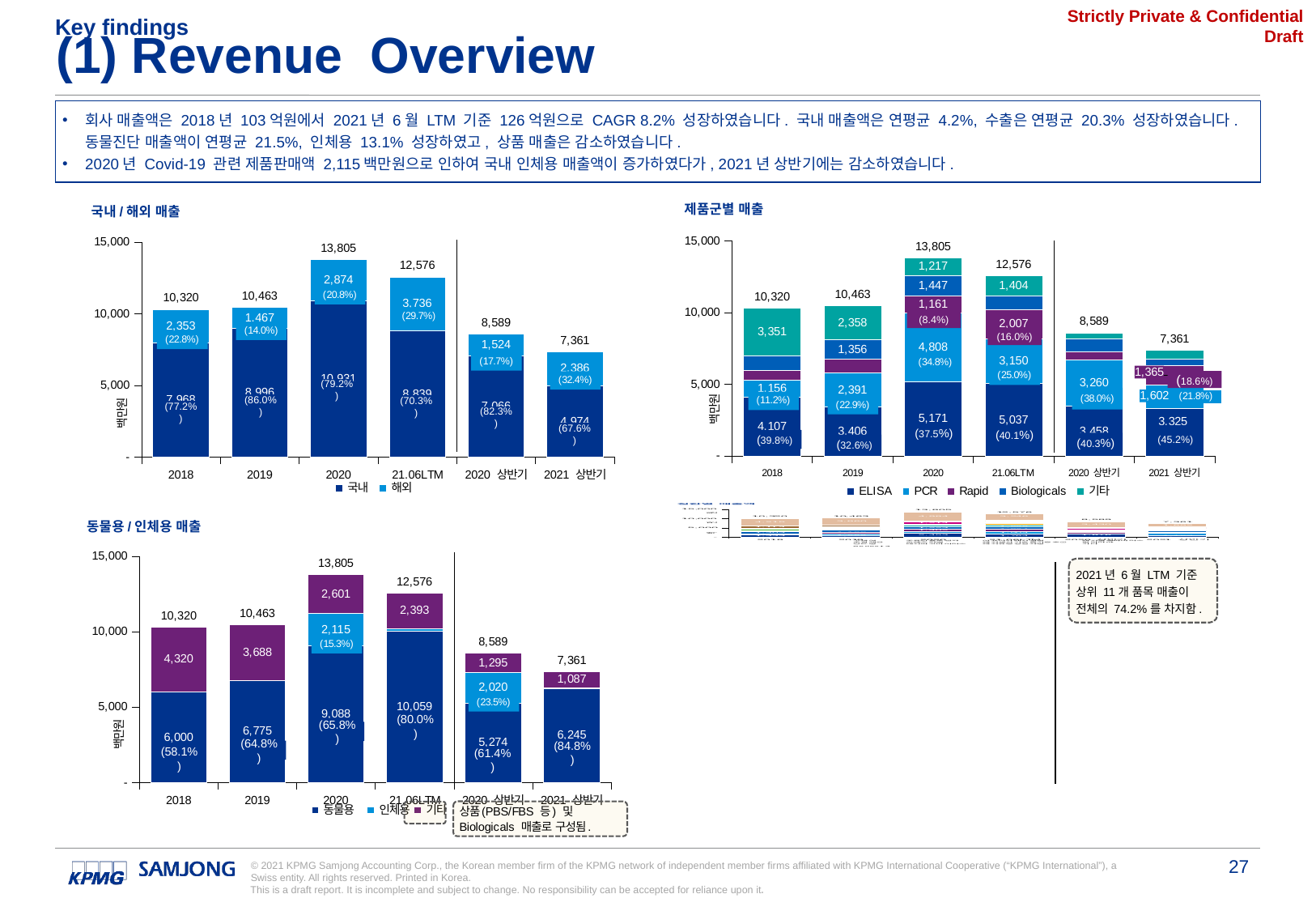

Key findings
(1) Revenue  Overview

회사 매출액은 2018년 103억원에서 2021년 6월 LTM 기준 126억원으로 CAGR 8.2% 성장하였습니다. 국내 매출액은 연평균 4.2%, 수출은 연평균 20.3% 성장하였습니다. 동물진단 매출액이 연평균 21.5%, 인체용 13.1% 성장하였고, 상품 매출은 감소하였습니다.
2020년 Covid-19 관련 제품판매액 2,115백만원으로 인하여 국내 인체용 매출액이 증가하였다가, 2021년 상반기에는 감소하였습니다.

### Chart: 제품군별 매출

| Category | ELISA | PCR | Rapid | Biologicals | 기타 |  |
|---|---|---|---|---|---|---|
| 2018 | 4106714221.0 | 1156292595.0 | 722909113.0 | 983237953.0 | 3351049491.0 | 10320203373.0 |
| 2019 | 3406185092.0 | 2390805364.0 | 951809724.0 | 1356339204.0 | 2357565694.0 | 10462705078.0 |
| 2020 | 5170907096.0 | 4808479421.0 | 1160735226.0 | 1447405277.0 | 1217000598.0 | 13804527618.0 |
| 21.06LTM | 5037095320.0 | 3150225090.0 | 2006824752.0 | 978186698.0 | 1403629797.0 | 12575961657.0 |
| 2020 상반기 | 3458425794.0 | 3259926957.0 | 519400417.0 | 947587571.0 | 403822733.0 | 8589163472.0 |
| 2021 상반기 | 3324614018.0 | 1601672626.0 | 1365489943.0 | 478368992.0 | 590451932.0 | 7360597511.0 |

### Chart: 국내/해외 매출

| Category | 국내 | 해외 |  |
|---|---|---|---|
| 2018 | 7967679741.0 | 2352523632.0 | 10320203373.0 |
| 2019 | 8996036902.0 | 1466668176.0 | 10462705078.0 |
| 2020 | 10930746685.0 | 2873780933.0 | 13804527618.0 |
| 21.06LTM | 8839462377.0 | 3736499280.0 | 12575961657.0 |
| 2020 상반기 | 7065662493.0 | 1523500979.0 | 8589163472.0 |
| 2021 상반기 | 4974378185.0 | 2386219326.0 | 7360597511.0 |
(8.4%)
(16.0%)
(18.6%)
(79.2%)
(86.0%)
(70.3%)
(77.2%)
(82.3%)
(37.5%)
(40.1%)
(45.2%)
(67.6%)
(39.8%)
(40.3%)
(32.6%)
Source: 회사제공자료
Source: 회사제공자료

### Chart: 동물용/인체용 매출

| Category | 동물용 | 인체용 | 기타 |  |
|---|---|---|---|---|
| 2018 | 5999915929.0 | 0.0 | 4320287444.0 | 10320203373.0 |
| 2019 | 6775050180.0 | 0.0 | 3687654898.0 | 10462705078.0 |
| 2020 | 9088179143.0 | 2115016896.0 | 2601331579.0 | 13804527618.0 |
| 21.06LTM | 10059309715.0 | 123354911.0 | 2393297031.0 | 12575961657.0 |
| 2020 상반기 | 5274111568.0 | 2020157432.0 | 1294894472.0 | 8589163472.0 |
| 2021 상반기 | 6245242140.0 | 28495447.0 | 1086859924.0 | 7360597511.0 |

### Chart: 질환별 매출액

| Category | 구제역 | 조류인플루엔자 | 아프리카돼지열병 | 돼지열병바이러스 | 우결핵균 | 오제스키병 | 돼지생식기호흡기증후군 | 말라리아 | 당뇨병 | 돼지써코바이러스 | 돼지유행성설사병 | 기타 |  |
|---|---|---|---|---|---|---|---|---|---|---|---|---|---|
| 2018 | 1332977640.0 | 530134128.0 | 25276395.0 | 1302910331.0 | 260534000.0 | 159519344.0 | 645136782.0 | 289652169.0 | 365862489.0 | 1113904267.0 | 79127439.0 | 4215168389.0 | 10320203373.0 |
| 2019 | 1099450359.0 | 587512457.0 | 1192614293.0 | 924457054.0 | 749565393.0 | 32569657.0 | 285617382.0 | 610335904.0 | 270459823.0 | 775443103.0 | 75152519.0 | 3859527134.0 | 10462705078.0 |
| 2020 | 2452595393.0 | 668096241.0 | 1402371727.0 | 1222655042.0 | 686006040.0 | 154415710.0 | 420799427.0 | 1213776224.0 | 122333096.0 | 264274438.0 | 212941823.0 | 4984262457.0 | 13804527618.0 |
| 21.06LTM | 1763819475.0 | 1503972698.0 | 1364222967.0 | 1322848915.0 | 685865240.0 | 681909891.0 | 583827016.0 | 527777365.0 | 400407407.0 | 260560627.0 | 234566219.0 | 3246183837.0 | 12575961657.0 |
| 2020 상반기 | 1875866481.0 | 139370370.0 | 604131669.0 | 630666893.0 | 494687400.0 | 20740016.0 | 280970673.0 | 854475971.0 | 10854525.0 | 167318193.0 | 79772568.0 | 3430308713.0 | 8589163472.0 |
| 2021 상반기 | 1187090563.0 | 975246827.0 | 565982909.0 | 730860766.0 | 494546600.0 | 548234197.0 | 443998262.0 | 168477112.0 | 288928836.0 | 163604382.0 | 101396964.0 | 1692230093.0 | 7360597511.0 |
2021년 6월 LTM 기준 상위 11개 품목 매출이 전체의 74.2%를 차지함.
(80.0%)
(65.8%)
(64.8%)
(84.8%)
(58.1%)
(61.4%)
Source: 회사제공자료